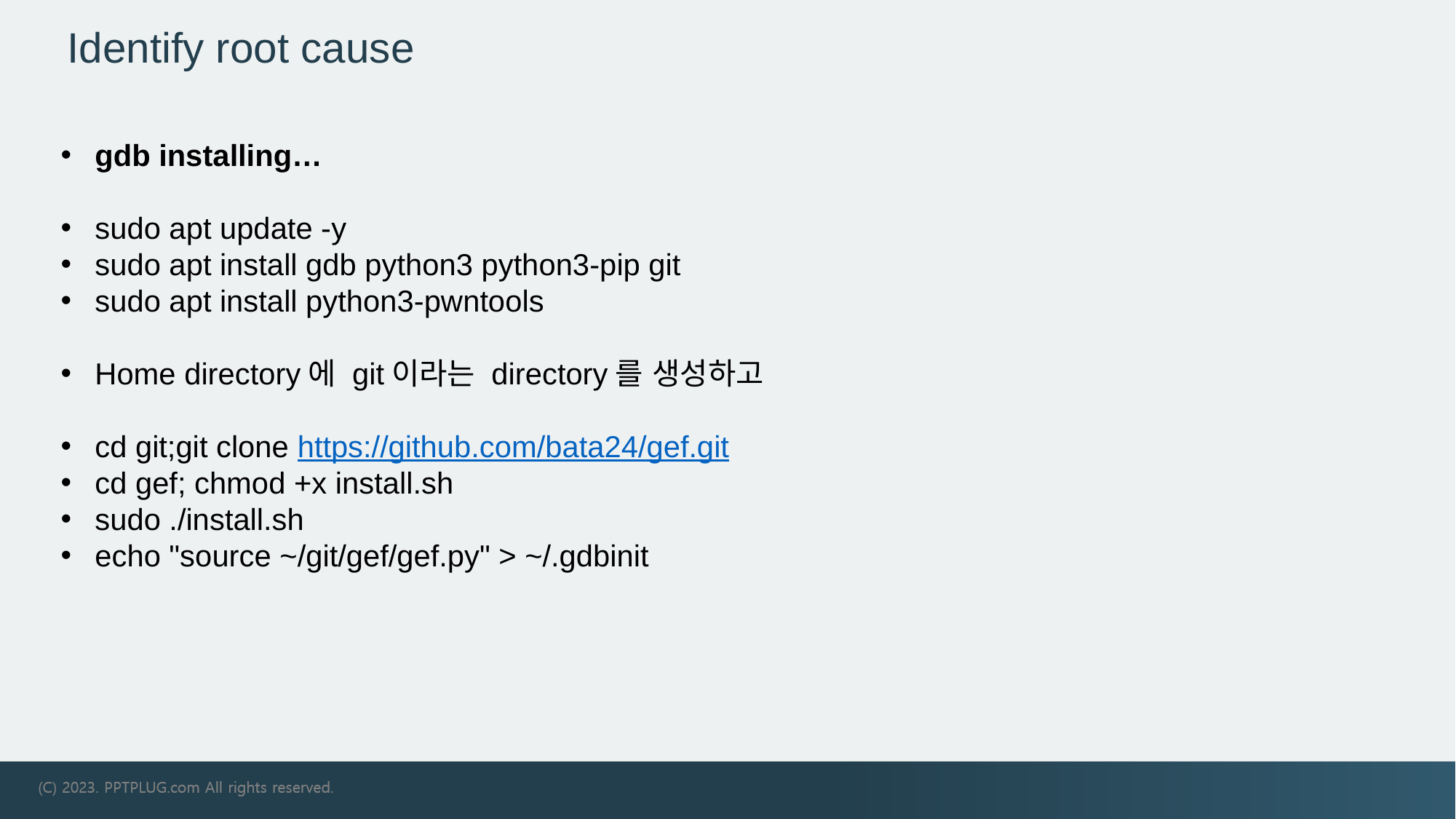

# Identify root cause
gdb installing…

sudo apt update -y
sudo apt install gdb python3 python3-pip git
sudo apt install python3-pwntools

Home directory에 git이라는 directory를 생성하고

cd git;git clone https://github.com/bata24/gef.git
cd gef; chmod +x install.sh
sudo ./install.sh
echo "source ~/git/gef/gef.py" > ~/.gdbinit